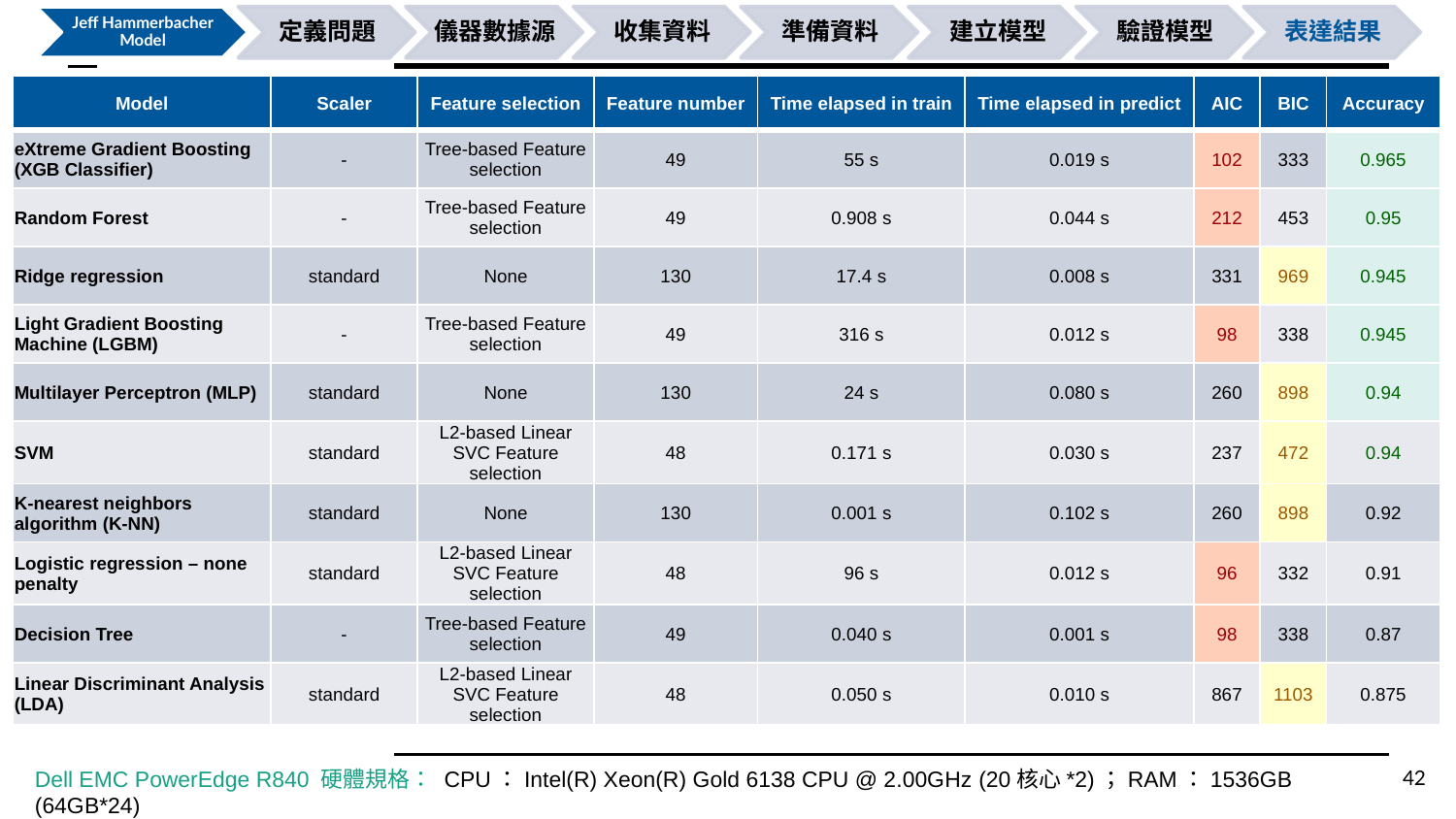

Jeff Hammerbacher Model
定義問題
儀器數據源
收集資料
準備資料
建立模型
驗證模型
表達結果
| Model | Scaler | Feature selection | Feature number | Time elapsed in train | Time elapsed in predict | AIC | BIC | Accuracy |
| --- | --- | --- | --- | --- | --- | --- | --- | --- |
| eXtreme Gradient Boosting (XGB Classifier) | - | Tree-based Feature selection | 49 | 55 s | 0.019 s | 102 | 333 | 0.965 |
| Random Forest | - | Tree-based Feature selection | 49 | 0.908 s | 0.044 s | 212 | 453 | 0.95 |
| Ridge regression | standard | None | 130 | 17.4 s | 0.008 s | 331 | 969 | 0.945 |
| Light Gradient Boosting Machine (LGBM) | - | Tree-based Feature selection | 49 | 316 s | 0.012 s | 98 | 338 | 0.945 |
| Multilayer Perceptron (MLP) | standard | None | 130 | 24 s | 0.080 s | 260 | 898 | 0.94 |
| SVM | standard | L2-based Linear SVC Feature selection | 48 | 0.171 s | 0.030 s | 237 | 472 | 0.94 |
| K-nearest neighbors algorithm (K-NN) | standard | None | 130 | 0.001 s | 0.102 s | 260 | 898 | 0.92 |
| Logistic regression – none penalty | standard | L2-based Linear SVC Feature selection | 48 | 96 s | 0.012 s | 96 | 332 | 0.91 |
| Decision Tree | - | Tree-based Feature selection | 49 | 0.040 s | 0.001 s | 98 | 338 | 0.87 |
| Linear Discriminant Analysis (LDA) | standard | L2-based Linear SVC Feature selection | 48 | 0.050 s | 0.010 s | 867 | 1103 | 0.875 |
#

42
Dell EMC PowerEdge R840 硬體規格： CPU：Intel(R) Xeon(R) Gold 6138 CPU @ 2.00GHz (20核心*2)；RAM：1536GB (64GB*24)